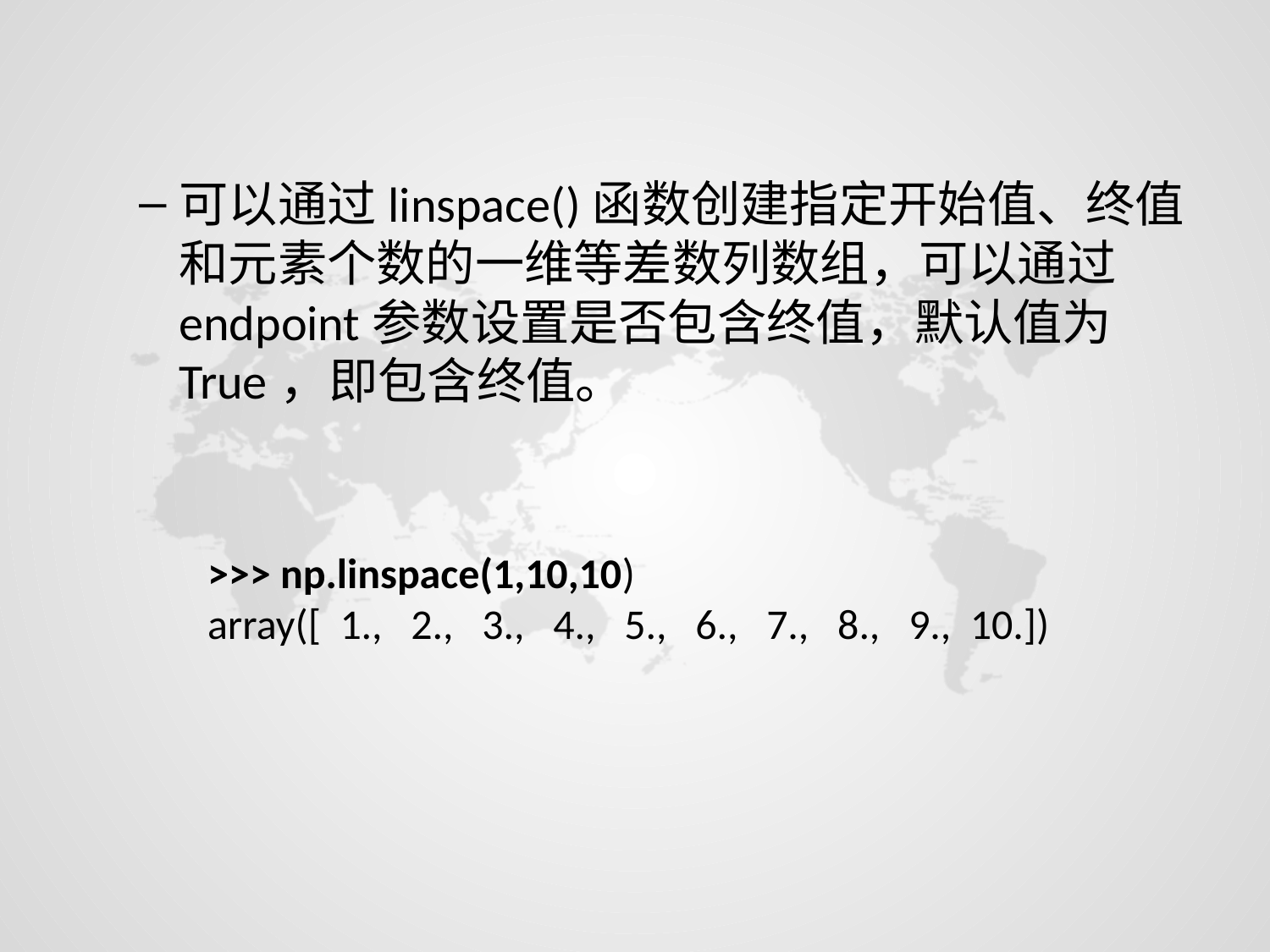

可以通过linspace()函数创建指定开始值、终值和元素个数的一维等差数列数组，可以通过endpoint参数设置是否包含终值，默认值为True，即包含终值。

>>> np.linspace(1,10,10)
array([  1.,   2.,   3.,   4.,   5.,   6.,   7.,   8.,   9.,  10.])